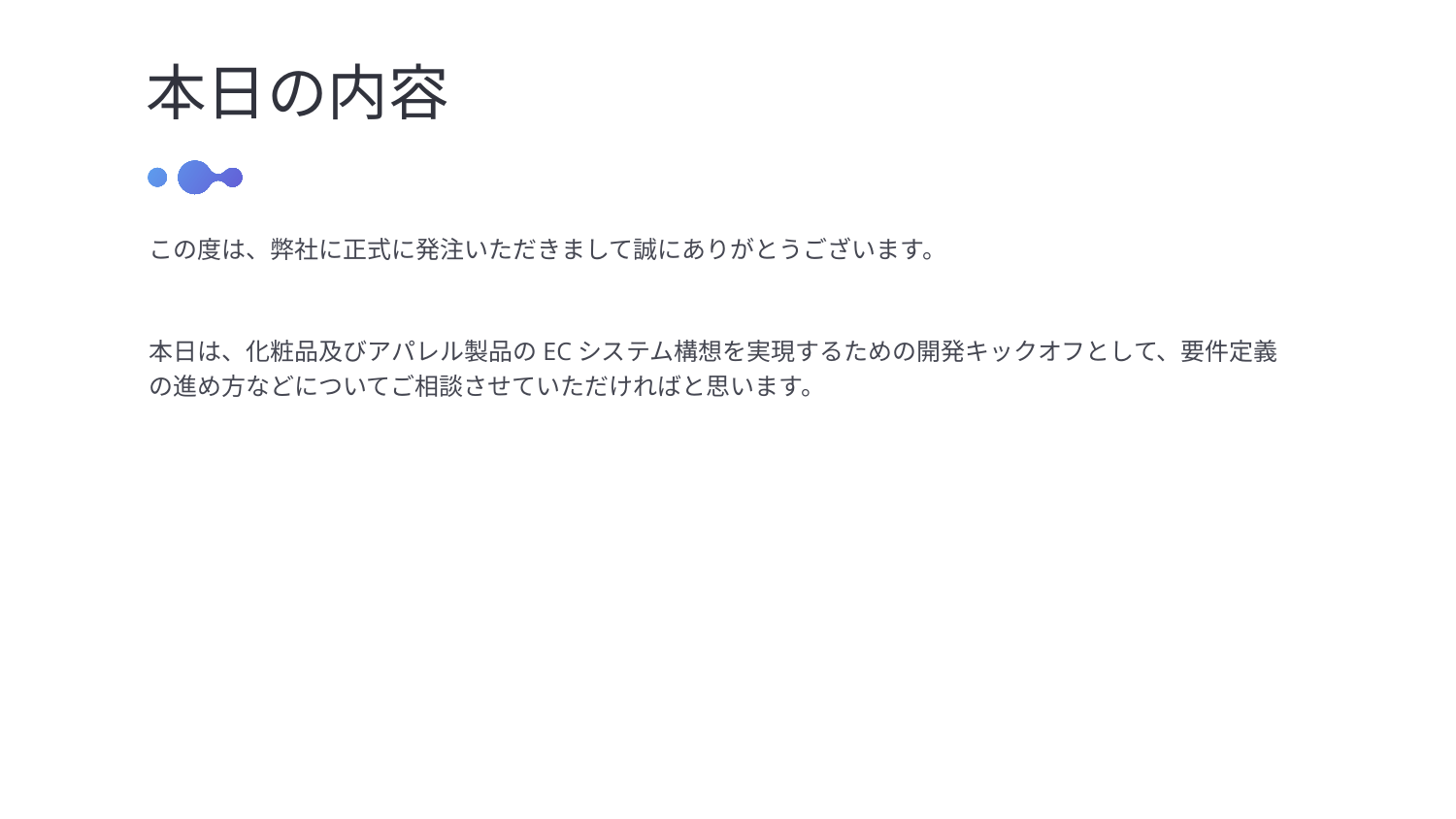

本日の内容

この度は、弊社に正式に発注いただきまして誠にありがとうございます。

本日は、化粧品及びアパレル製品のECシステム構想を実現するための開発キックオフとして、要件定義の進め方などについてご相談させていただければと思います。